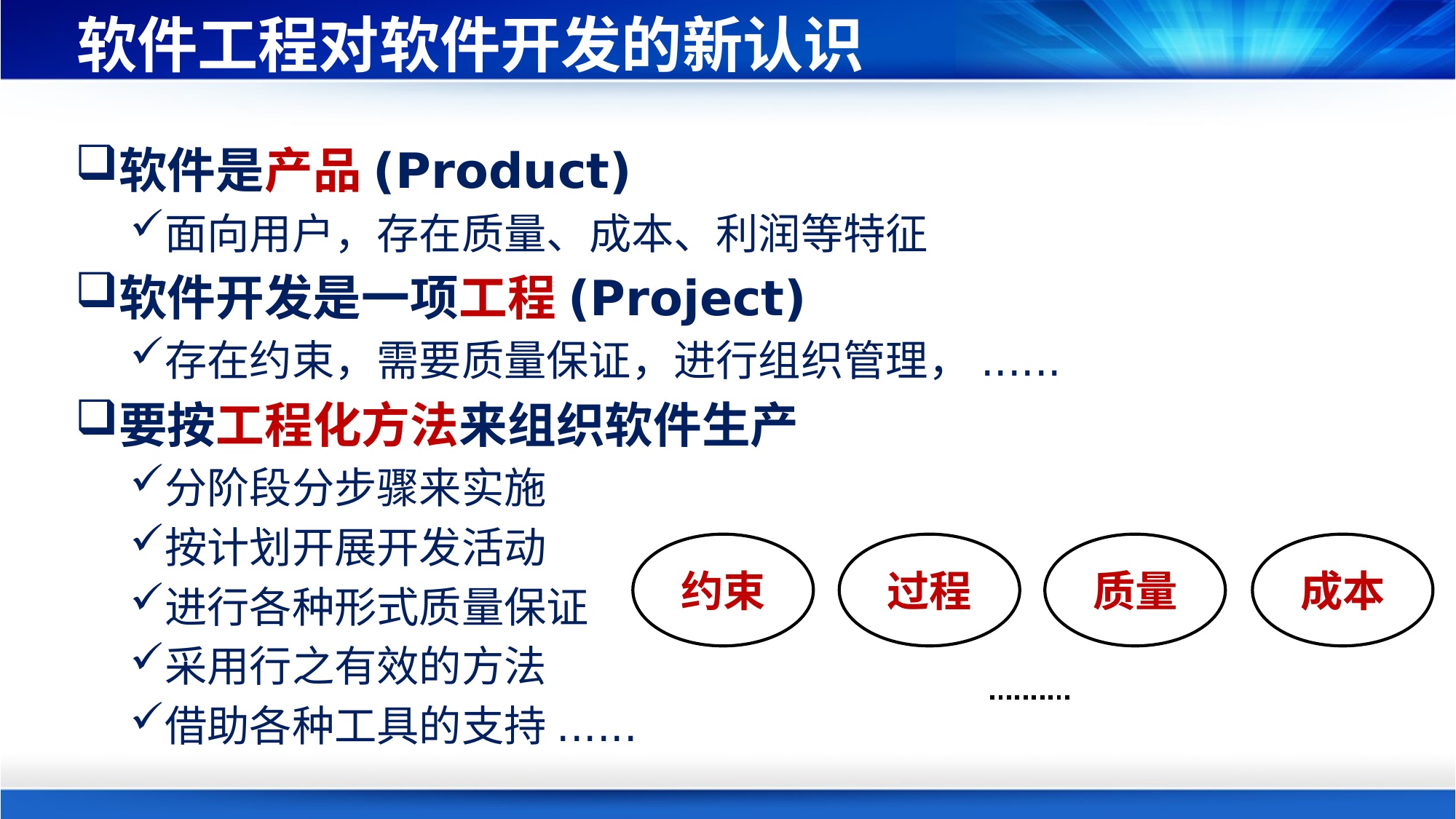

# 软件工程对软件开发的新认识
软件是产品(Product)
面向用户，存在质量、成本、利润等特征
软件开发是一项工程(Project)
存在约束，需要质量保证，进行组织管理，......
要按工程化方法来组织软件生产
分阶段分步骤来实施
按计划开展开发活动
进行各种形式质量保证
采用行之有效的方法
借助各种工具的支持......
约束
过程
质量
成本